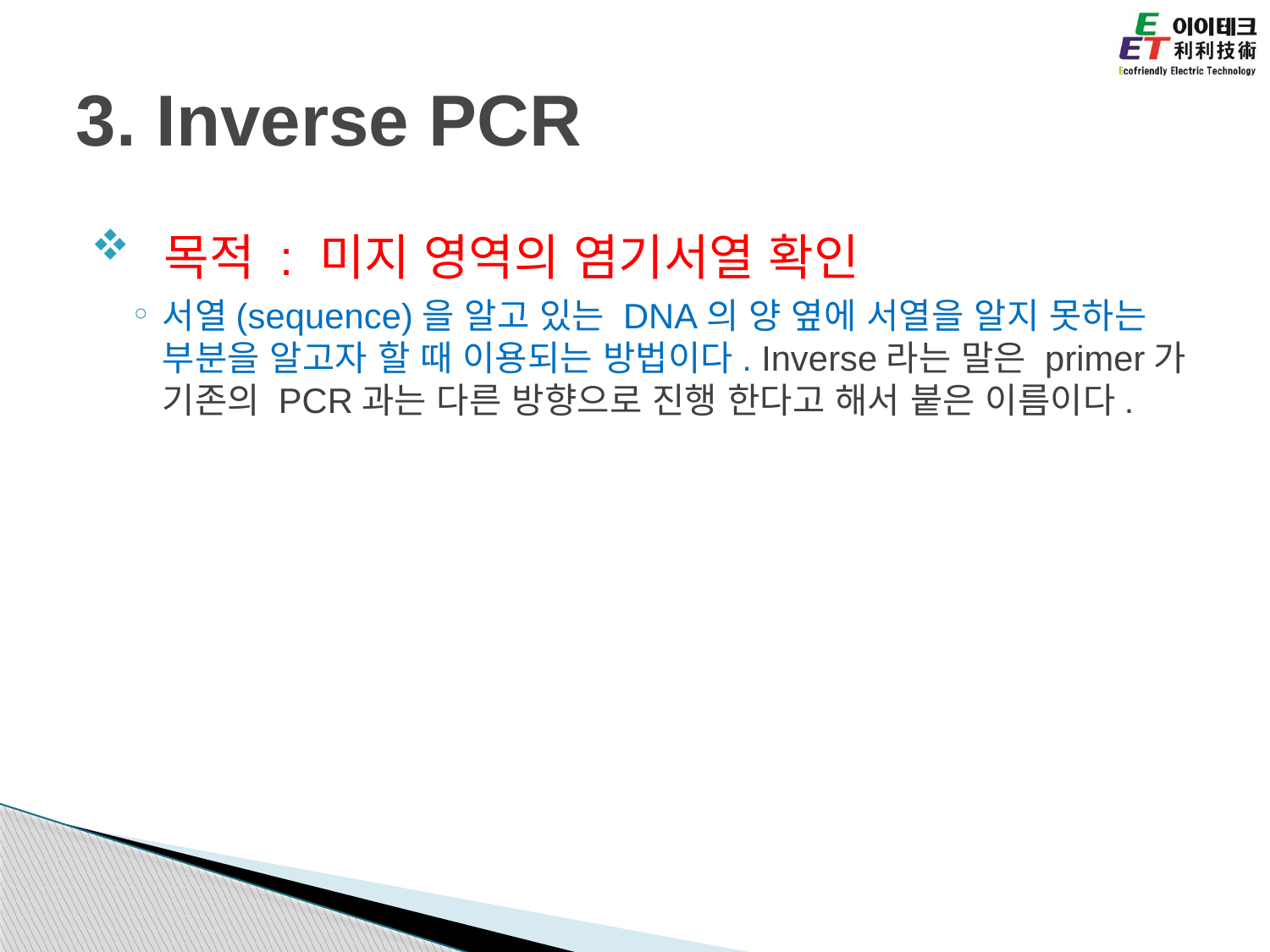

# 3. Inverse PCR
 목적 : 미지 영역의 염기서열 확인
서열(sequence)을 알고 있는 DNA의 양 옆에 서열을 알지 못하는 부분을 알고자 할 때 이용되는 방법이다. Inverse라는 말은 primer가 기존의 PCR과는 다른 방향으로 진행 한다고 해서 붙은 이름이다.